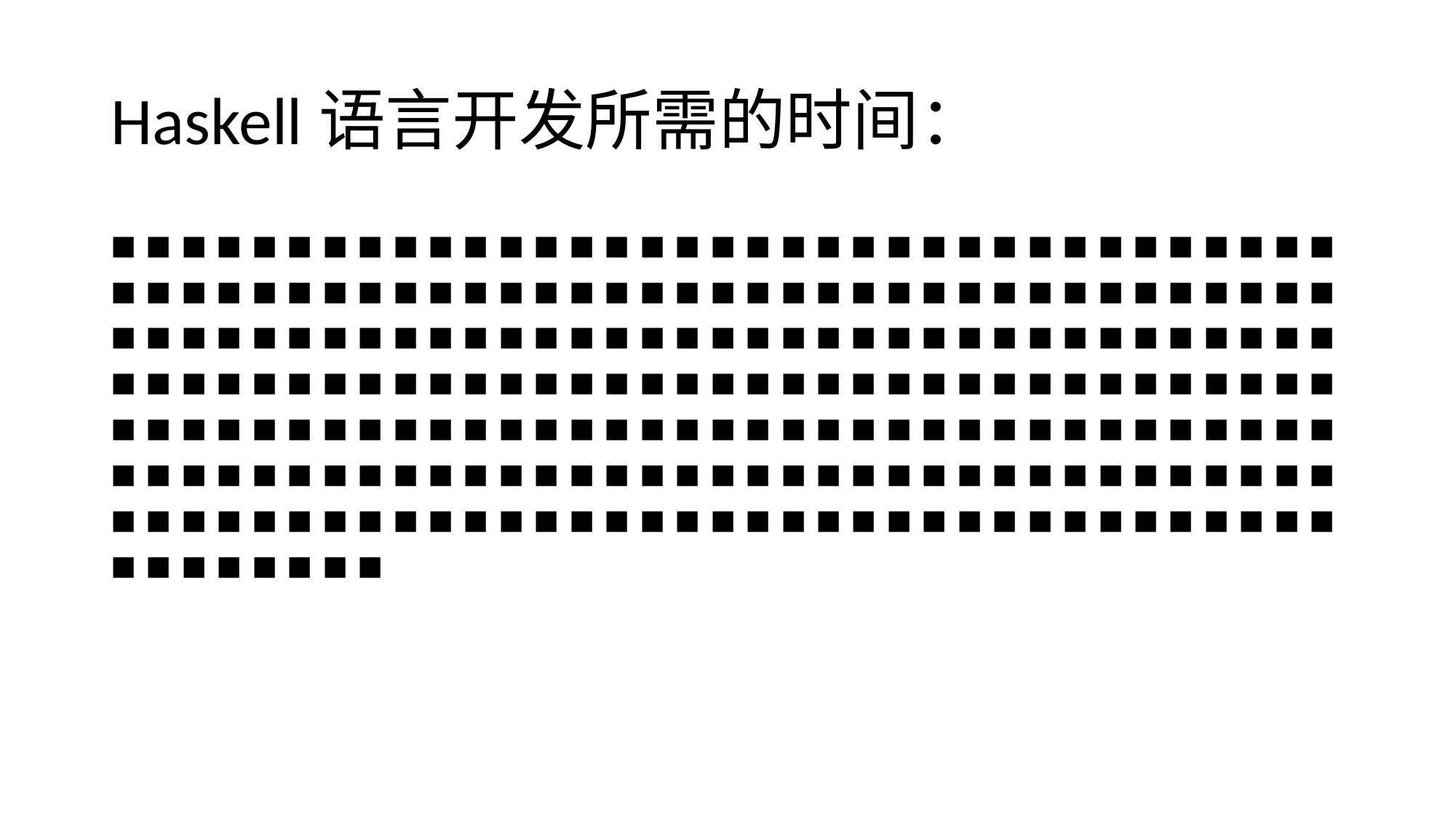

# Haskell语言开发所需的时间：
■ ■ ■ ■ ■ ■ ■ ■ ■ ■ ■ ■ ■ ■ ■ ■ ■ ■ ■ ■ ■ ■ ■ ■ ■ ■ ■ ■ ■ ■ ■ ■ ■ ■ ■ ■ ■ ■ ■ ■ ■ ■ ■ ■ ■ ■ ■ ■ ■ ■ ■ ■ ■ ■ ■ ■ ■ ■ ■ ■ ■ ■ ■ ■ ■ ■ ■ ■ ■ ■ ■ ■ ■ ■ ■ ■ ■ ■ ■ ■ ■ ■ ■ ■ ■ ■ ■ ■ ■ ■ ■ ■ ■ ■ ■ ■ ■ ■ ■ ■ ■ ■ ■ ■ ■ ■ ■ ■ ■ ■ ■ ■ ■ ■ ■ ■ ■ ■ ■ ■ ■ ■ ■ ■ ■ ■ ■ ■ ■ ■ ■ ■ ■ ■ ■ ■ ■ ■ ■ ■ ■ ■ ■ ■ ■ ■ ■ ■ ■ ■ ■ ■ ■ ■ ■ ■ ■ ■ ■ ■ ■ ■ ■ ■ ■ ■ ■ ■ ■ ■ ■ ■ ■ ■ ■ ■ ■ ■ ■ ■ ■ ■ ■ ■ ■ ■ ■ ■ ■ ■ ■ ■ ■ ■ ■ ■ ■ ■ ■ ■ ■ ■ ■ ■ ■ ■ ■ ■ ■ ■ ■ ■ ■ ■ ■ ■ ■ ■ ■ ■ ■ ■ ■ ■ ■ ■ ■ ■ ■ ■ ■ ■ ■ ■ ■ ■ ■ ■ ■ ■ ■ ■ ■ ■ ■ ■ ■ ■ ■ ■ ■ ■ ■